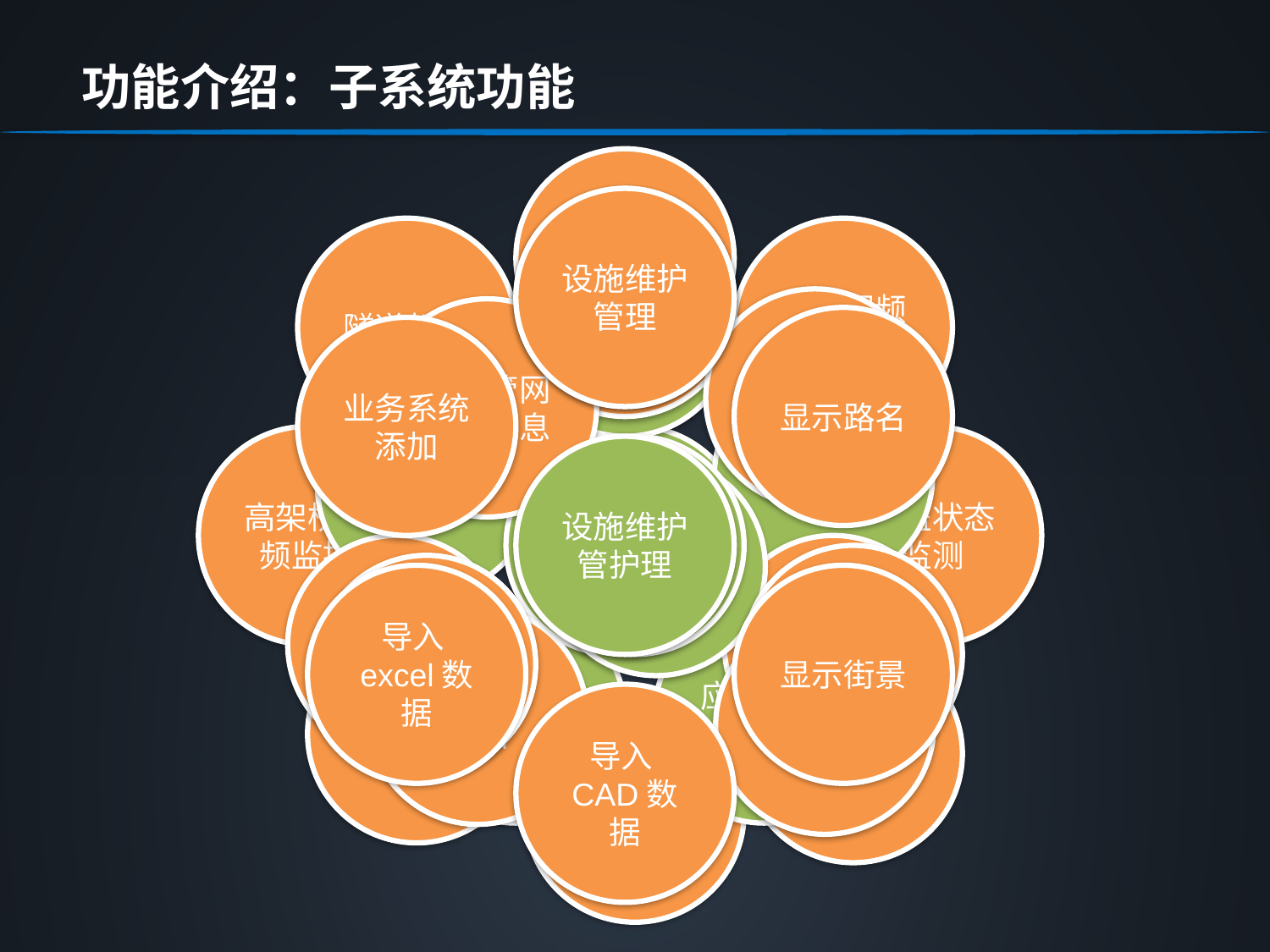

功能介绍：子系统功能

易燃易爆气体监测
车载移动监控
设施维护管理
行政审批监察系统
隧道机电
设施安全运行管理
设施视频监控
OA办公系统
地下管网综合信息
显示路名
业务系统添加
设施维护管护理
行政效能管理
高架桥视频监控
设施安全运行管理
井盖状态监测
行政效能管理
设施维护管护理
应急抢险综合指挥
行政办公管理
绩效考核子系统
GPS车辆管理系统
视频会议系统
固定监控系统
导入excel数据
显示街景
行政办公管理
应急抢险综合指挥
局门户
网站
文档系统
边坡安全监测
暴雨积水点监测
导入CAD数据
桥梁结构监测